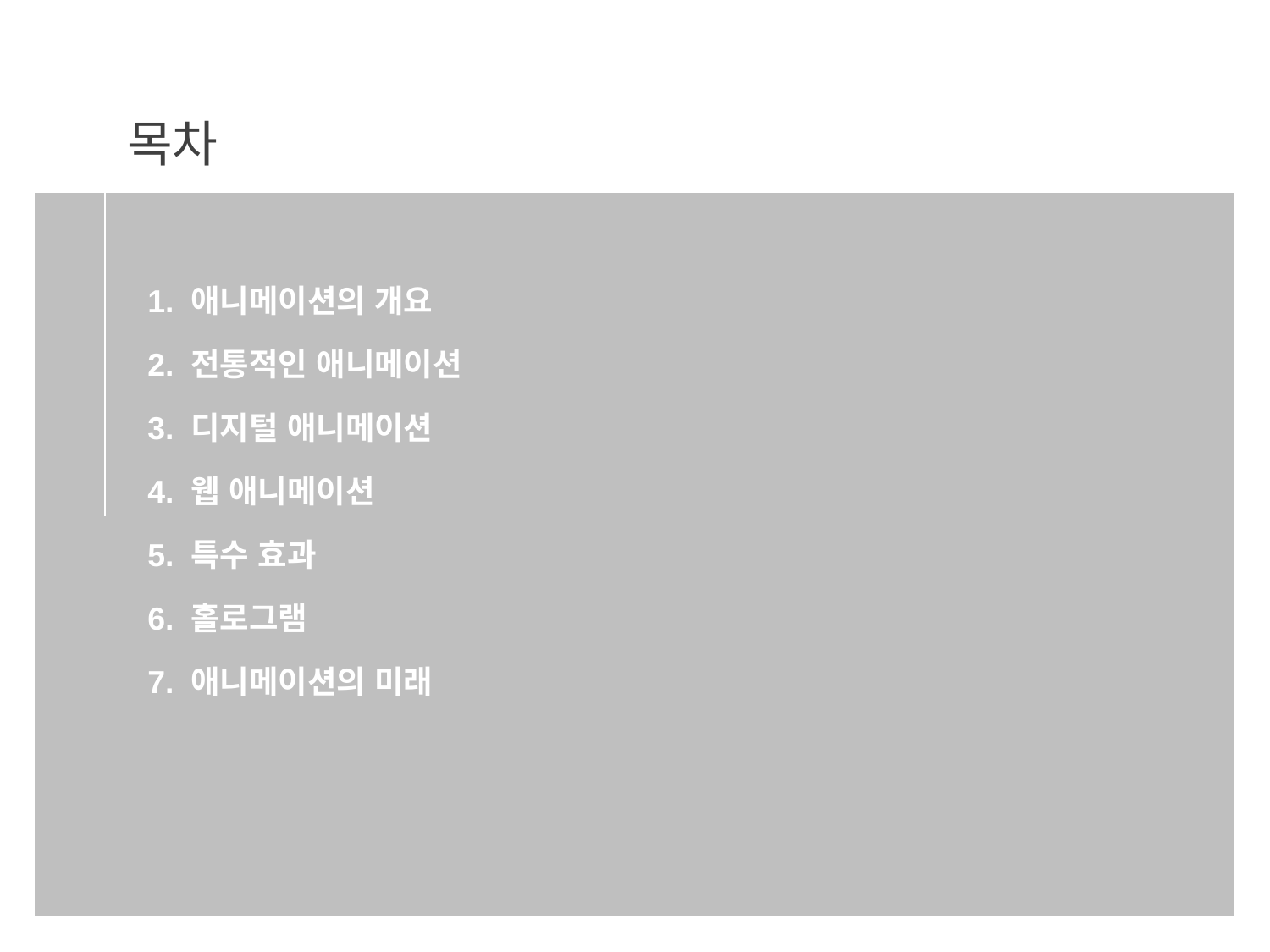

1. 애니메이션의 개요
2. 전통적인 애니메이션
3. 디지털 애니메이션
4. 웹 애니메이션
5. 특수 효과
6. 홀로그램
7. 애니메이션의 미래